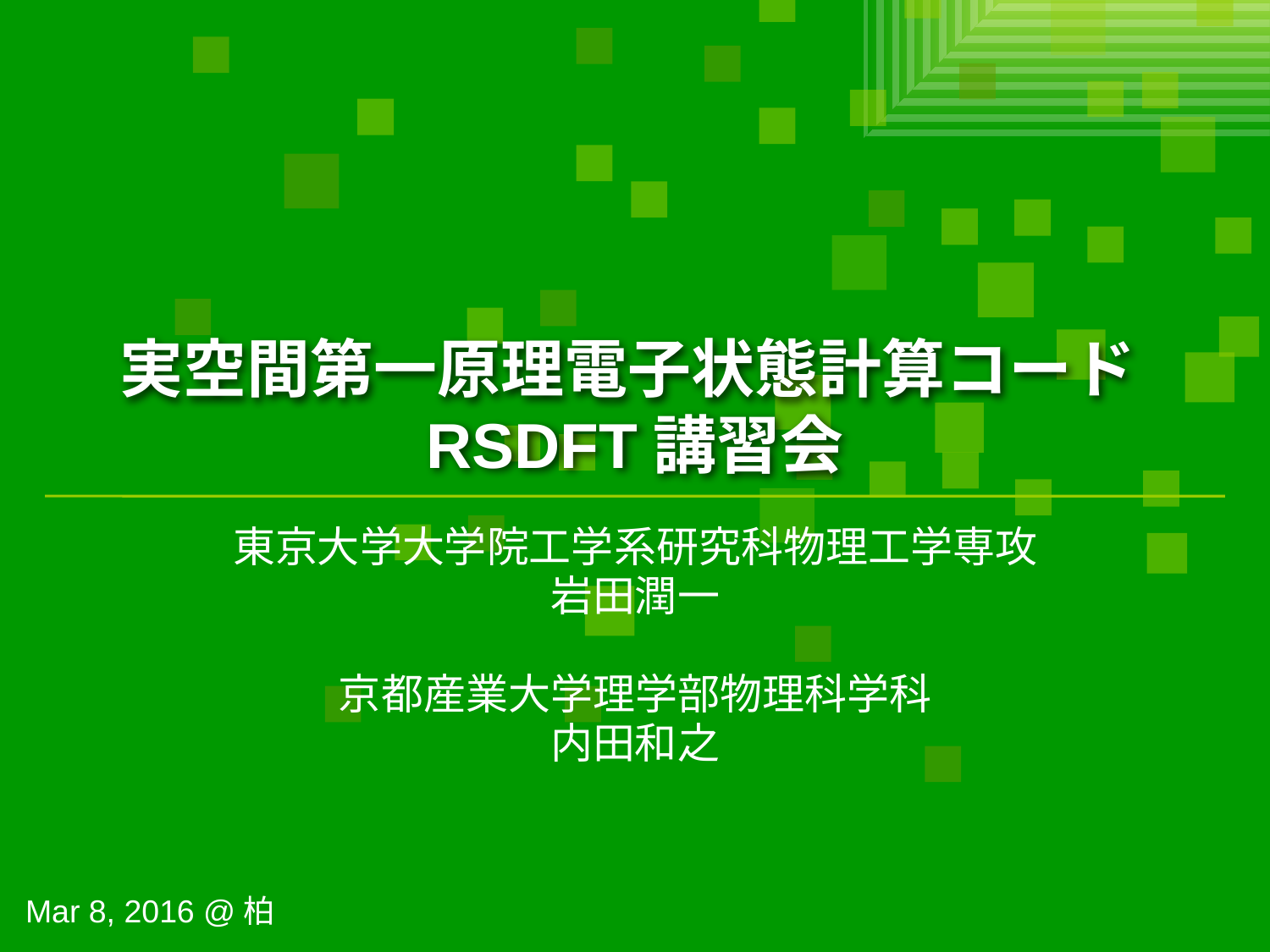

# 実空間第一原理電子状態計算コードRSDFT講習会
東京大学大学院工学系研究科物理工学専攻
岩田潤一

京都産業大学理学部物理科学科
内田和之
Mar 8, 2016 @柏